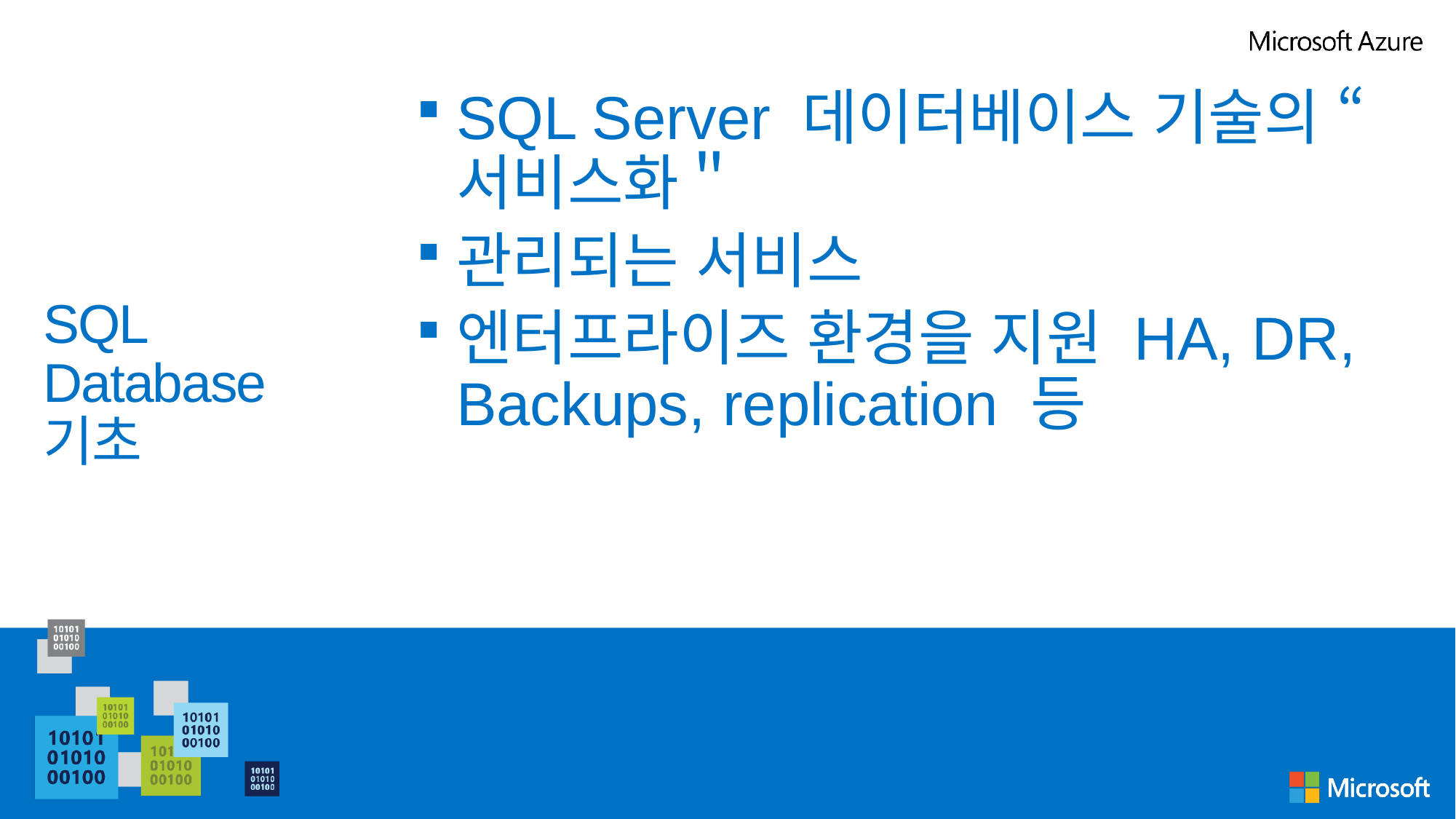

SQL Server 데이터베이스 기술의 “서비스화＂
관리되는 서비스
엔터프라이즈 환경을 지원 HA, DR, Backups, replication 등
# SQL Database 기초